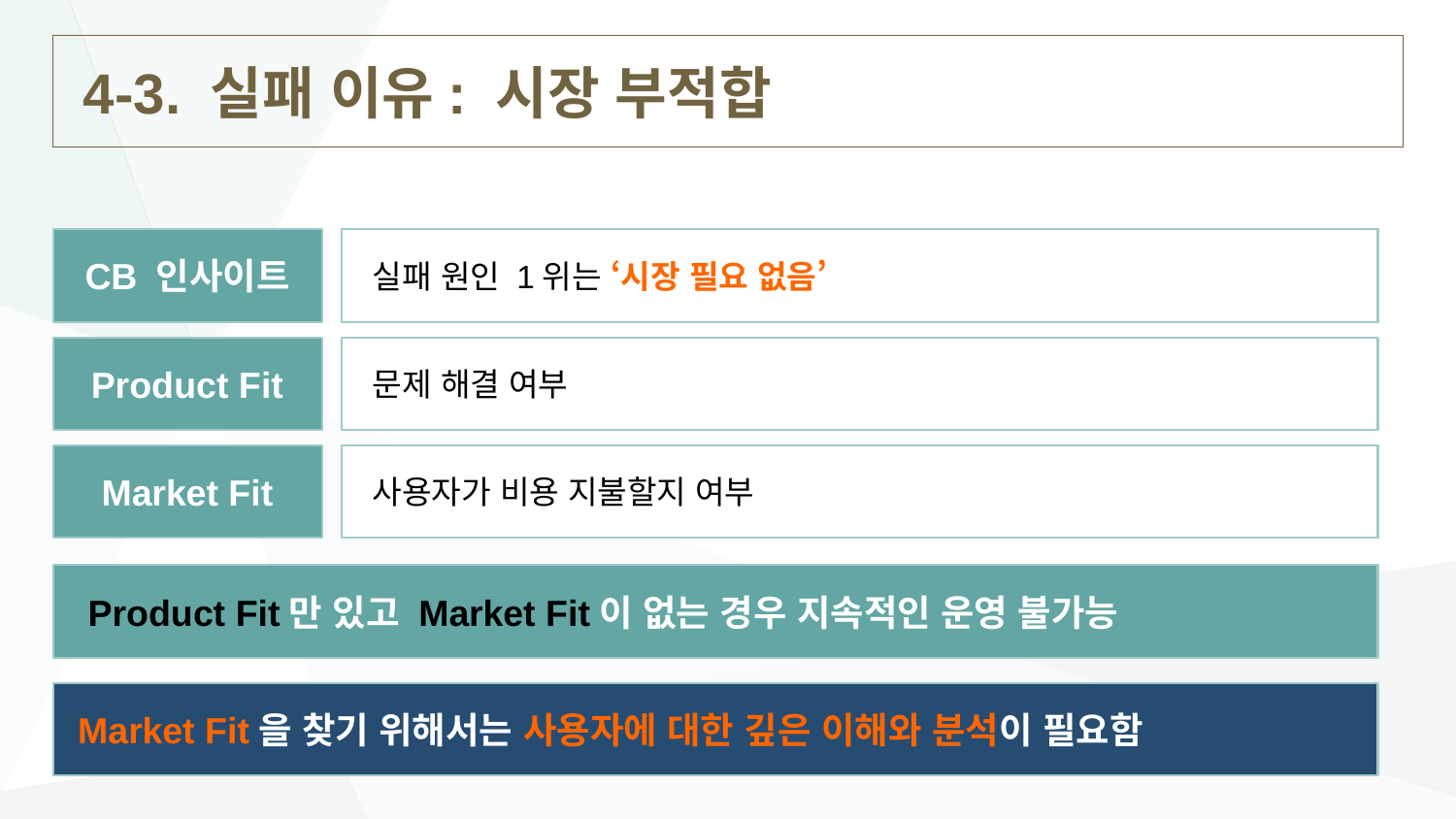

# 4-3. 실패 이유: 시장 부적합
CB 인사이트
 실패 원인 1위는 ‘시장 필요 없음’
Product Fit
 문제 해결 여부
Market Fit
 사용자가 비용 지불할지 여부
  Product Fit만 있고 Market Fit이 없는 경우 지속적인 운영 불가능
 Market Fit을 찾기 위해서는 사용자에 대한 깊은 이해와 분석이 필요함